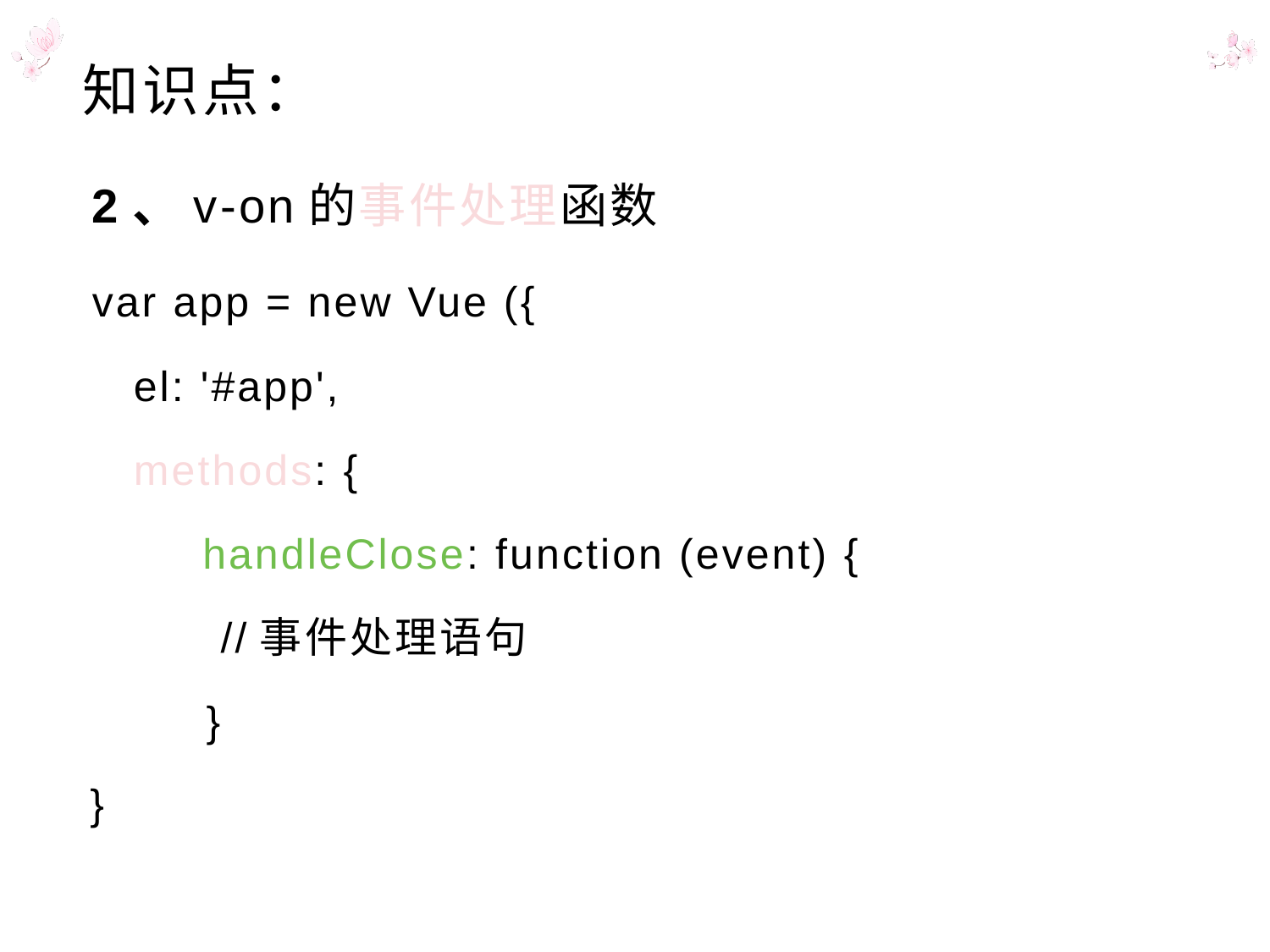

# 知识点：
 2、v-on的事件处理函数
 var app = new Vue ({
    el: '#app',
    methods: {
	handleClose: function (event) {
          //事件处理语句
         }
 }